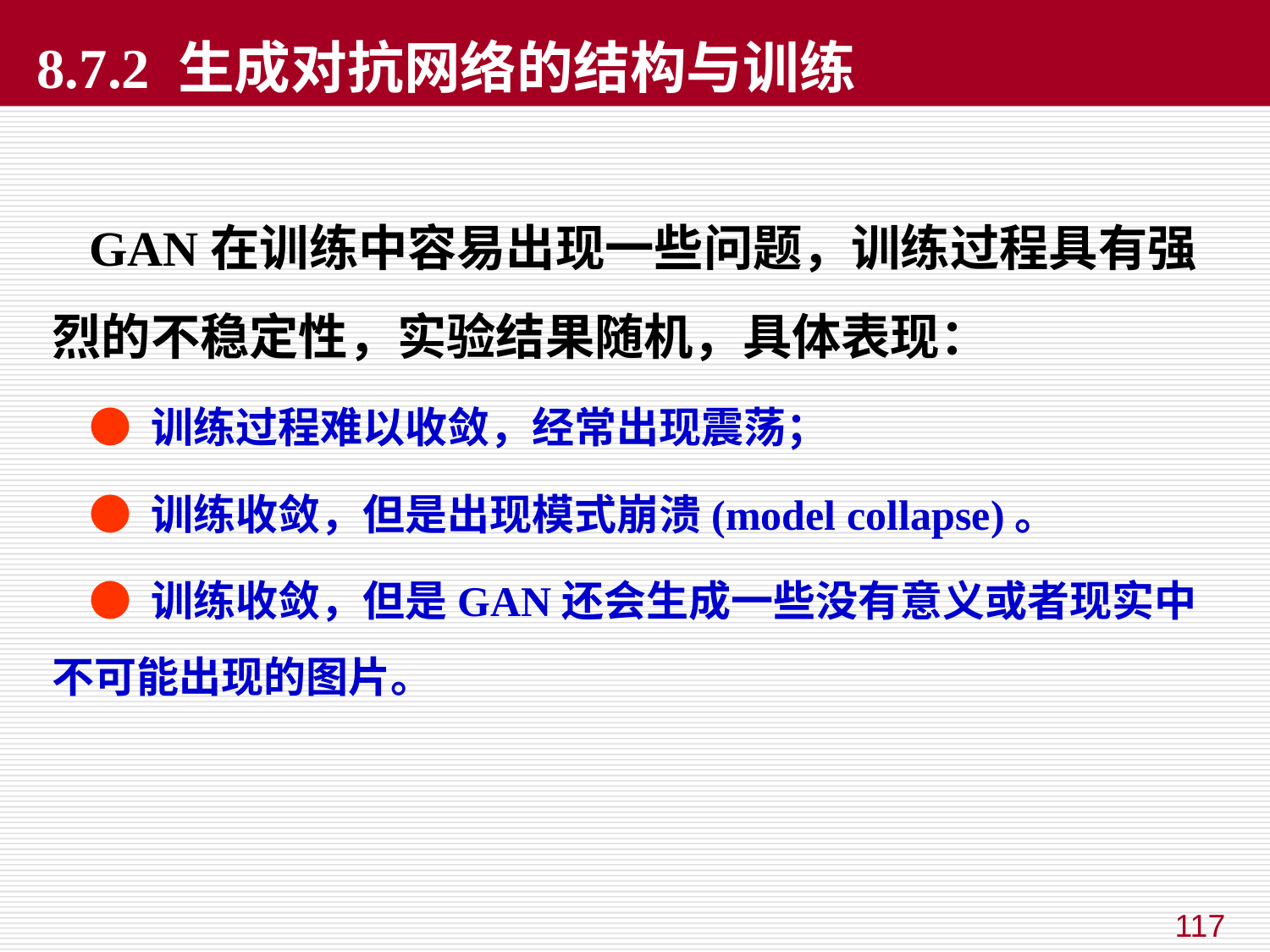

8.7.2 生成对抗网络的结构与训练
GAN在训练中容易出现一些问题，训练过程具有强烈的不稳定性，实验结果随机，具体表现：
● 训练过程难以收敛，经常出现震荡；
● 训练收敛，但是出现模式崩溃(model collapse)。
● 训练收敛，但是GAN还会生成一些没有意义或者现实中不可能出现的图片。
117